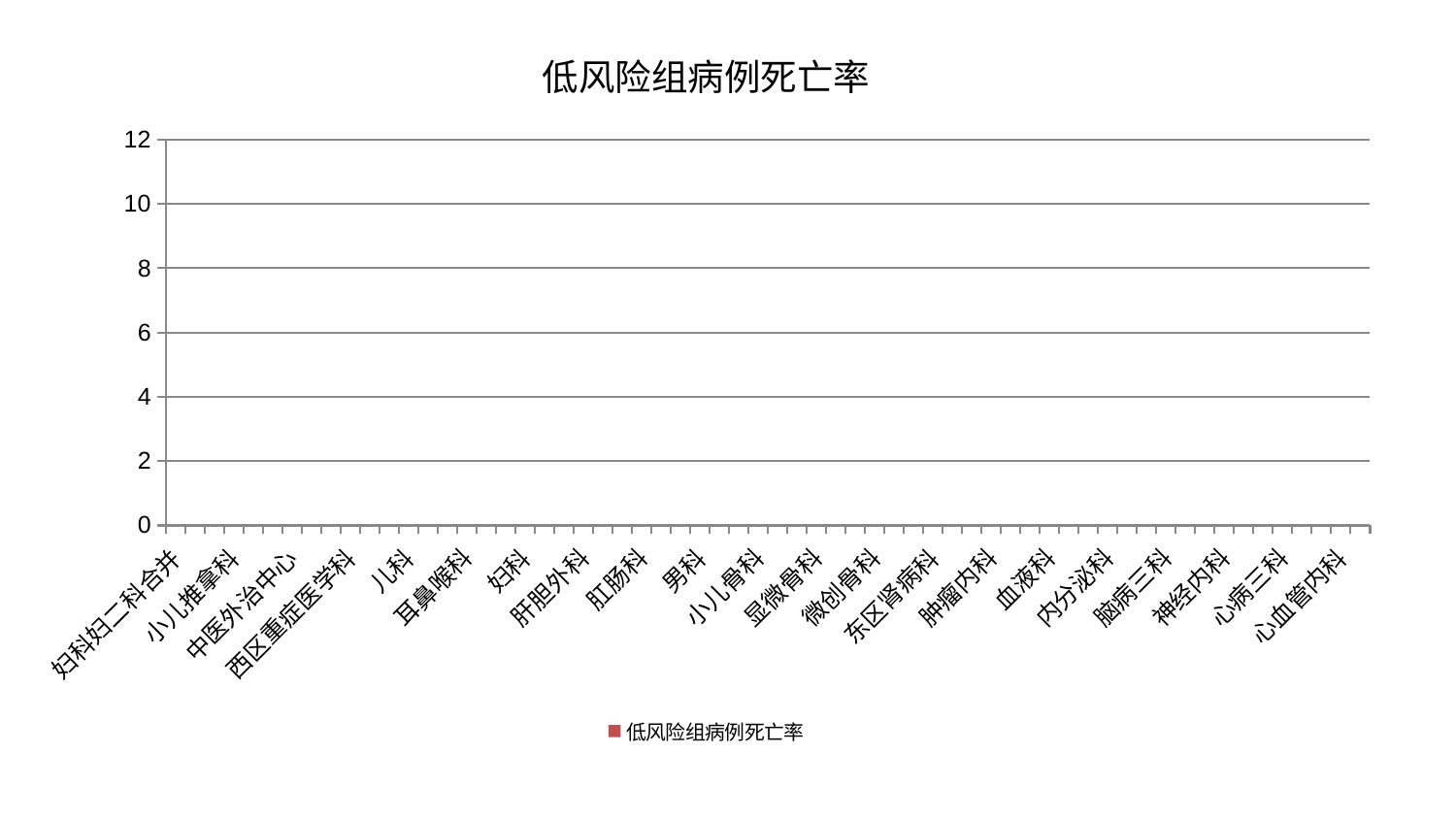

### Chart: 低风险组病例死亡率

| Category | 低风险组病例死亡率 |
|---|---|
| 妇科妇二科合并 | None |
| 脾胃科消化科合并 | None |
| 身心医学科 | None |
| 小儿推拿科 | None |
| 推拿科 | None |
| 治未病中心 | None |
| 中医外治中心 | None |
| 针灸科 | None |
| 康复科 | None |
| 西区重症医学科 | None |
| 东区重症医学科 | None |
| 重症医学科 | None |
| 儿科 | None |
| 口腔科 | None |
| 眼科 | None |
| 耳鼻喉科 | None |
| 产科 | None |
| 妇二科 | None |
| 妇科 | None |
| 美容皮肤科 | None |
| 皮肤科 | None |
| 肝胆外科 | None |
| 周围血管科 | None |
| 乳腺甲状腺外科 | None |
| 肛肠科 | None |
| 神经外科 | None |
| 胸外科 | None |
| 男科 | None |
| 泌尿外科 | None |
| 普通外科 | None |
| 小儿骨科 | None |
| 脊柱骨科 | None |
| 创伤骨科 | None |
| 显微骨科 | None |
| 运动损伤骨科 | None |
| 关节骨科 | None |
| 微创骨科 | None |
| 骨科 | None |
| 老年医学科 | None |
| 东区肾病科 | None |
| 肾病科 | None |
| 肾脏内科 | None |
| 肿瘤内科 | None |
| 消化内科 | None |
| 风湿病科 | None |
| 血液科 | None |
| 肝病科 | None |
| 脾胃病科 | None |
| 内分泌科 | None |
| 呼吸内科 | None |
| 中医经典科 | None |
| 脑病三科 | None |
| 脑病二科 | None |
| 脑病一科 | None |
| 神经内科 | None |
| 综合内科 | None |
| 心病四科 | None |
| 心病三科 | None |
| 心病二科 | None |
| 心病一科 | None |
| 心血管内科 | None |
| 医院 | None |
20